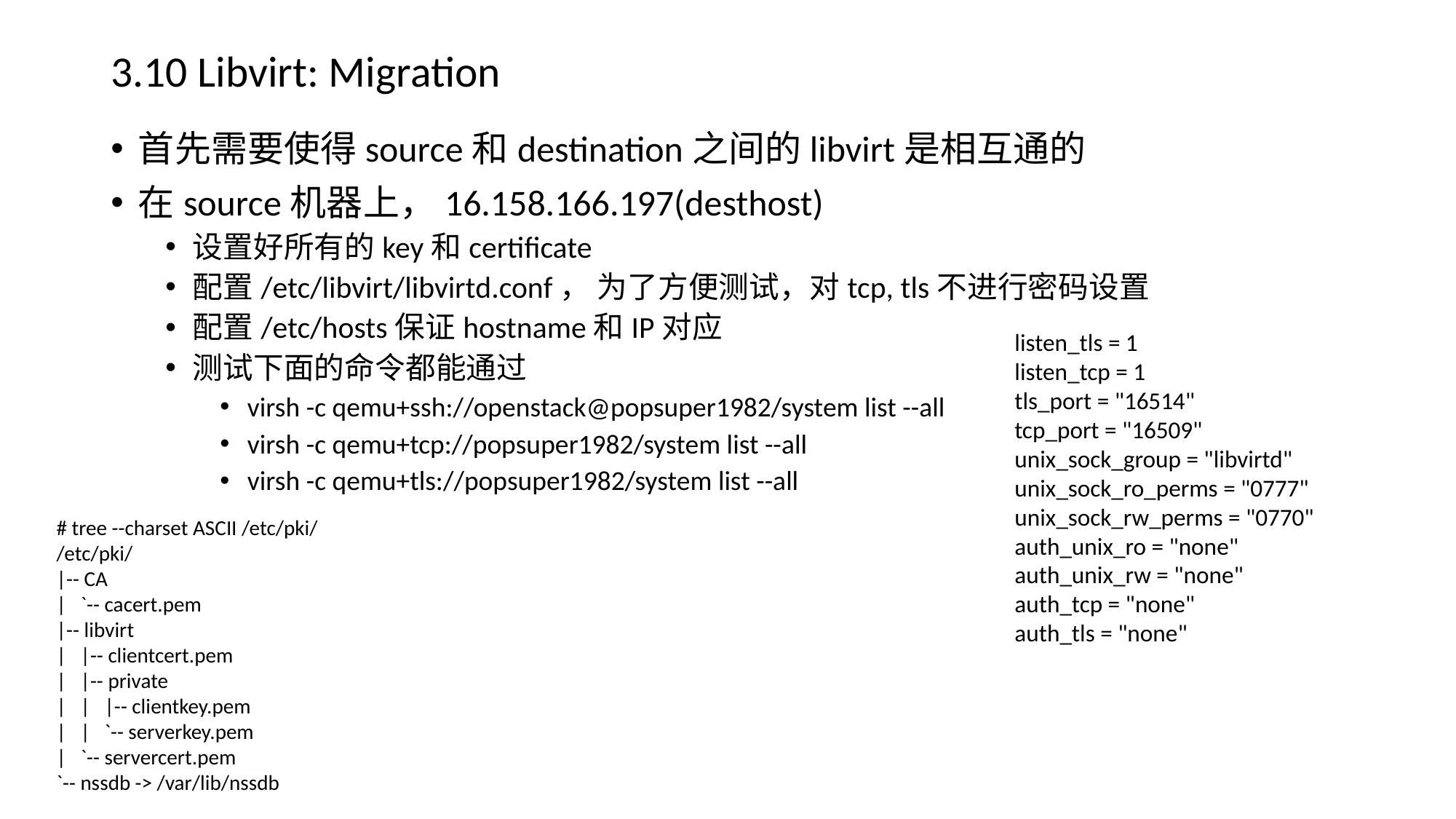

# 3.10 Libvirt: Migration
首先需要使得source和destination之间的libvirt是相互通的
在source机器上，16.158.166.197(desthost)
设置好所有的key和certificate
配置/etc/libvirt/libvirtd.conf， 为了方便测试，对tcp, tls不进行密码设置
配置/etc/hosts保证hostname和IP对应
测试下面的命令都能通过
virsh -c qemu+ssh://openstack@popsuper1982/system list --all
virsh -c qemu+tcp://popsuper1982/system list --all
virsh -c qemu+tls://popsuper1982/system list --all
listen_tls = 1
listen_tcp = 1
tls_port = "16514"
tcp_port = "16509"
unix_sock_group = "libvirtd"
unix_sock_ro_perms = "0777"
unix_sock_rw_perms = "0770"
auth_unix_ro = "none"
auth_unix_rw = "none"
auth_tcp = "none"
auth_tls = "none"
# tree --charset ASCII /etc/pki/
/etc/pki/
|-- CA
|   `-- cacert.pem
|-- libvirt
|   |-- clientcert.pem
|   |-- private
|   |   |-- clientkey.pem
|   |   `-- serverkey.pem
|   `-- servercert.pem
`-- nssdb -> /var/lib/nssdb